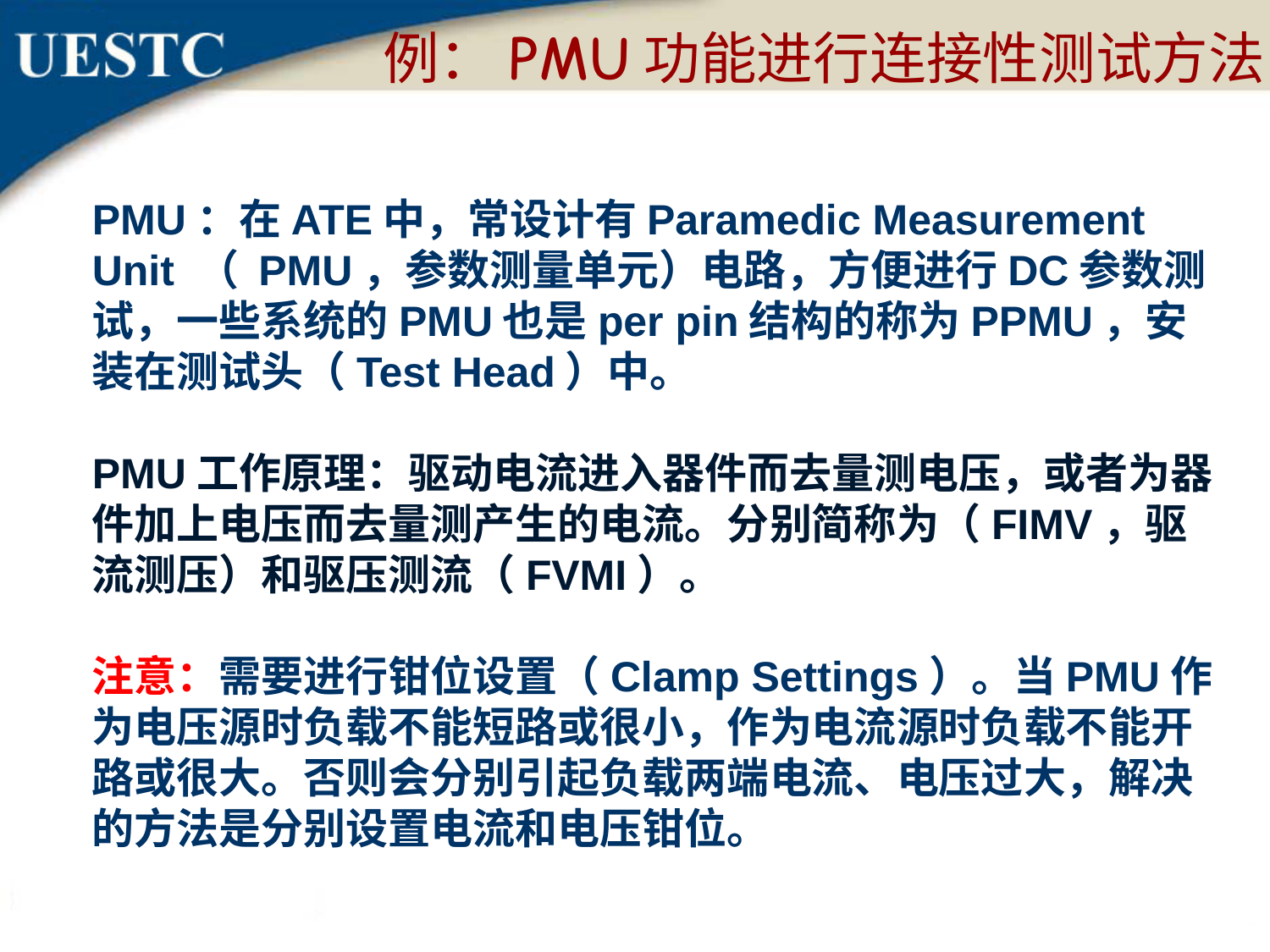

例：PMU功能进行连接性测试方法
PMU：在ATE中，常设计有Paramedic Measurement Unit （ PMU，参数测量单元）电路，方便进行DC参数测试，一些系统的PMU也是per pin结构的称为PPMU，安装在测试头（Test Head）中。

PMU工作原理：驱动电流进入器件而去量测电压，或者为器件加上电压而去量测产生的电流。分别简称为（FIMV，驱流测压）和驱压测流（FVMI）。

注意：需要进行钳位设置（Clamp Settings）。当PMU作为电压源时负载不能短路或很小，作为电流源时负载不能开路或很大。否则会分别引起负载两端电流、电压过大，解决的方法是分别设置电流和电压钳位。